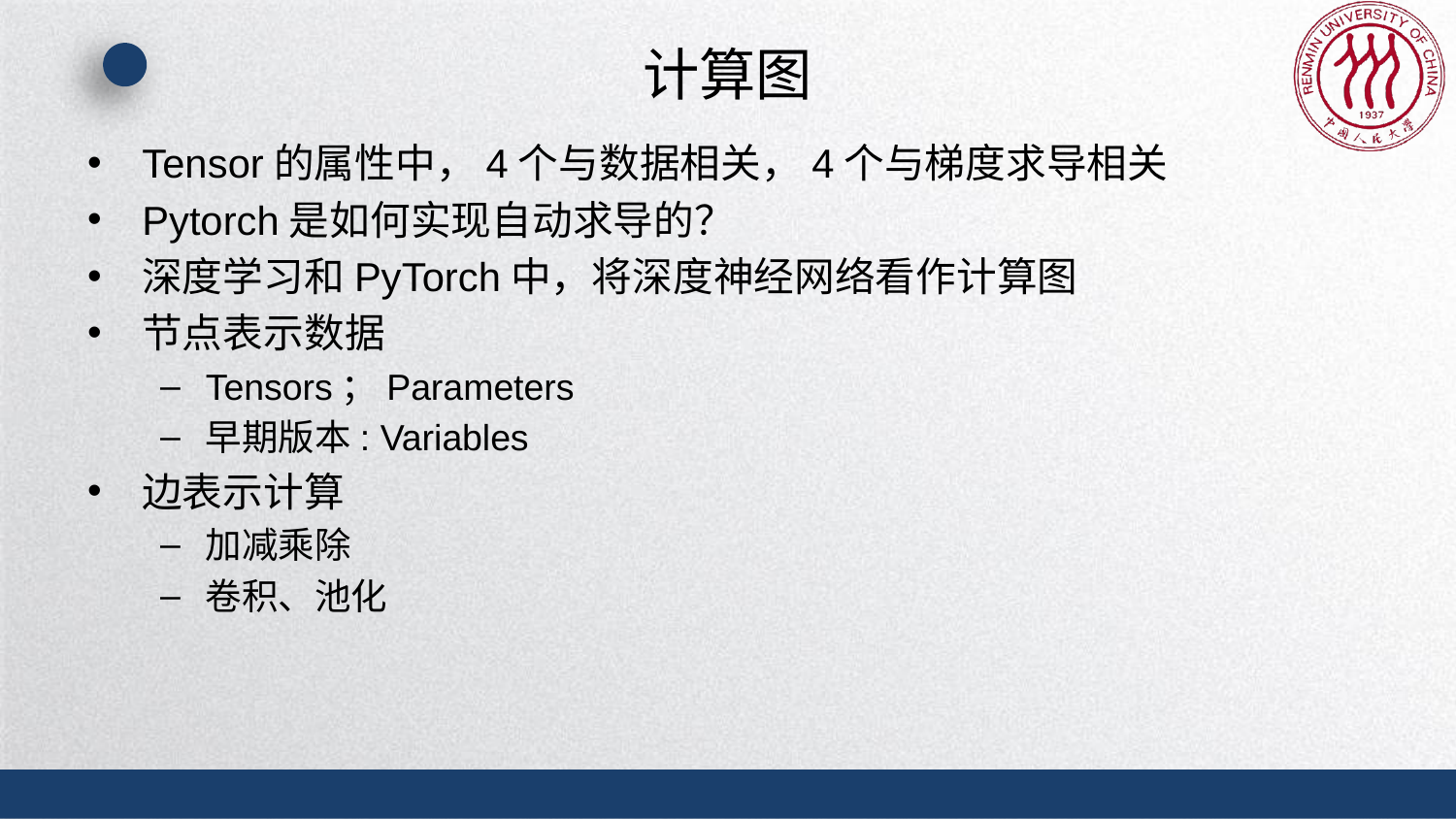

# 计算图
Tensor的属性中，4个与数据相关，4个与梯度求导相关
Pytorch是如何实现自动求导的？
深度学习和PyTorch中，将深度神经网络看作计算图
节点表示数据
Tensors；Parameters
早期版本: Variables
边表示计算
加减乘除
卷积、池化